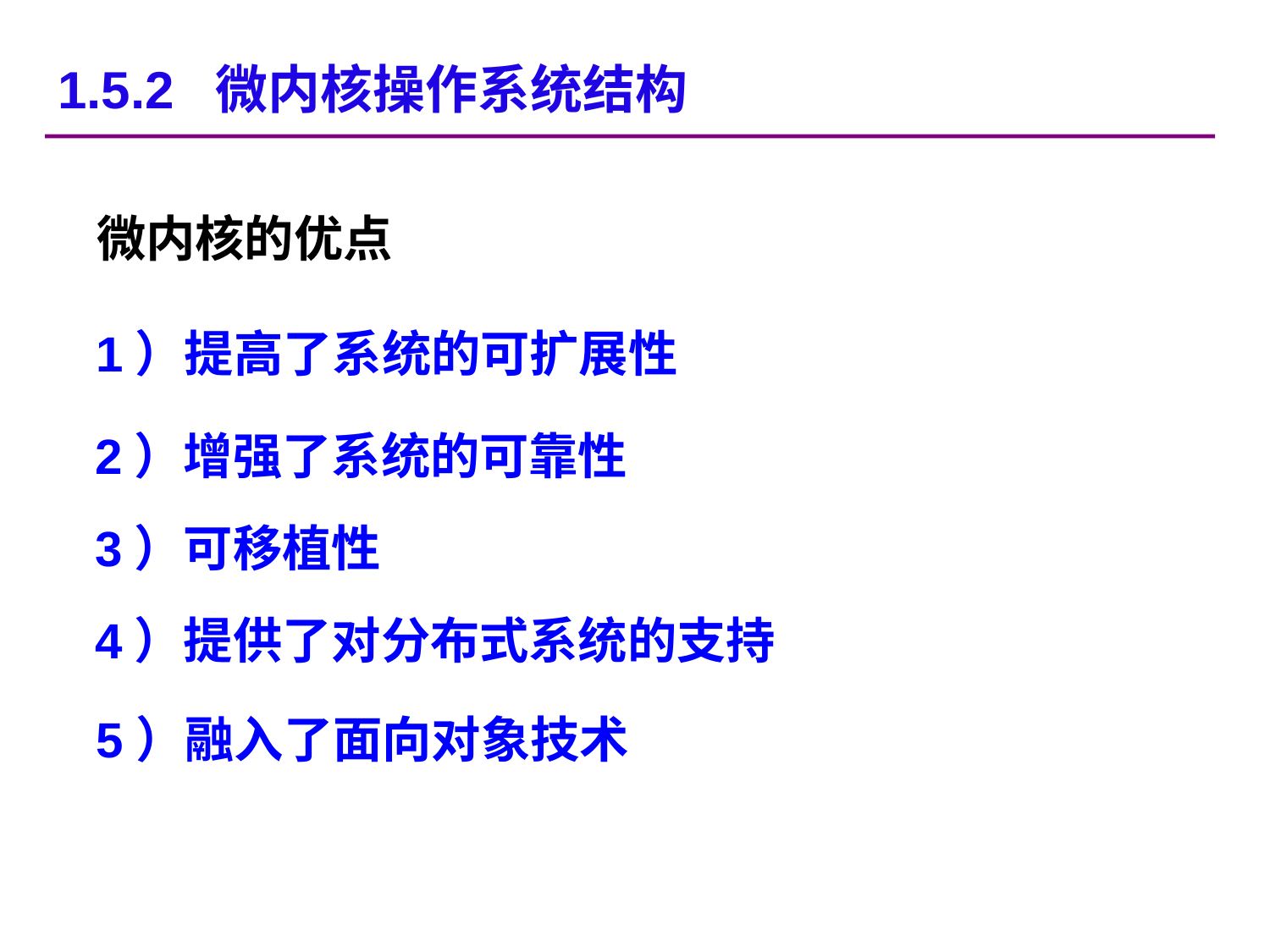

1.5.2  微内核操作系统结构

# 微内核的优点
1）提高了系统的可扩展性
2）增强了系统的可靠性
3）可移植性
4）提供了对分布式系统的支持
5）融入了面向对象技术
103